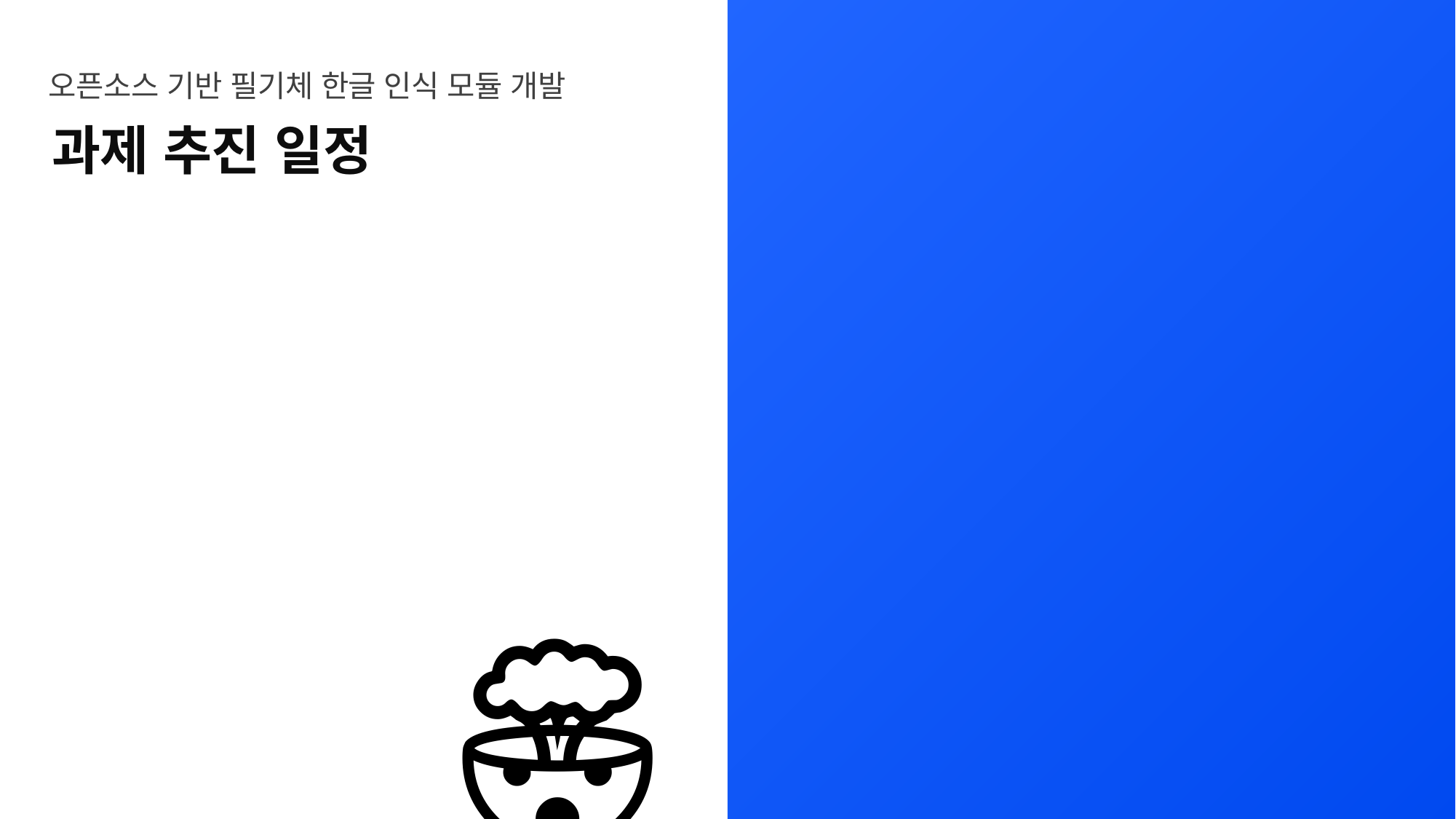

오픈소스 기반 필기체 한글 인식 모듈 개발
과제 추진 일정
03
🤯